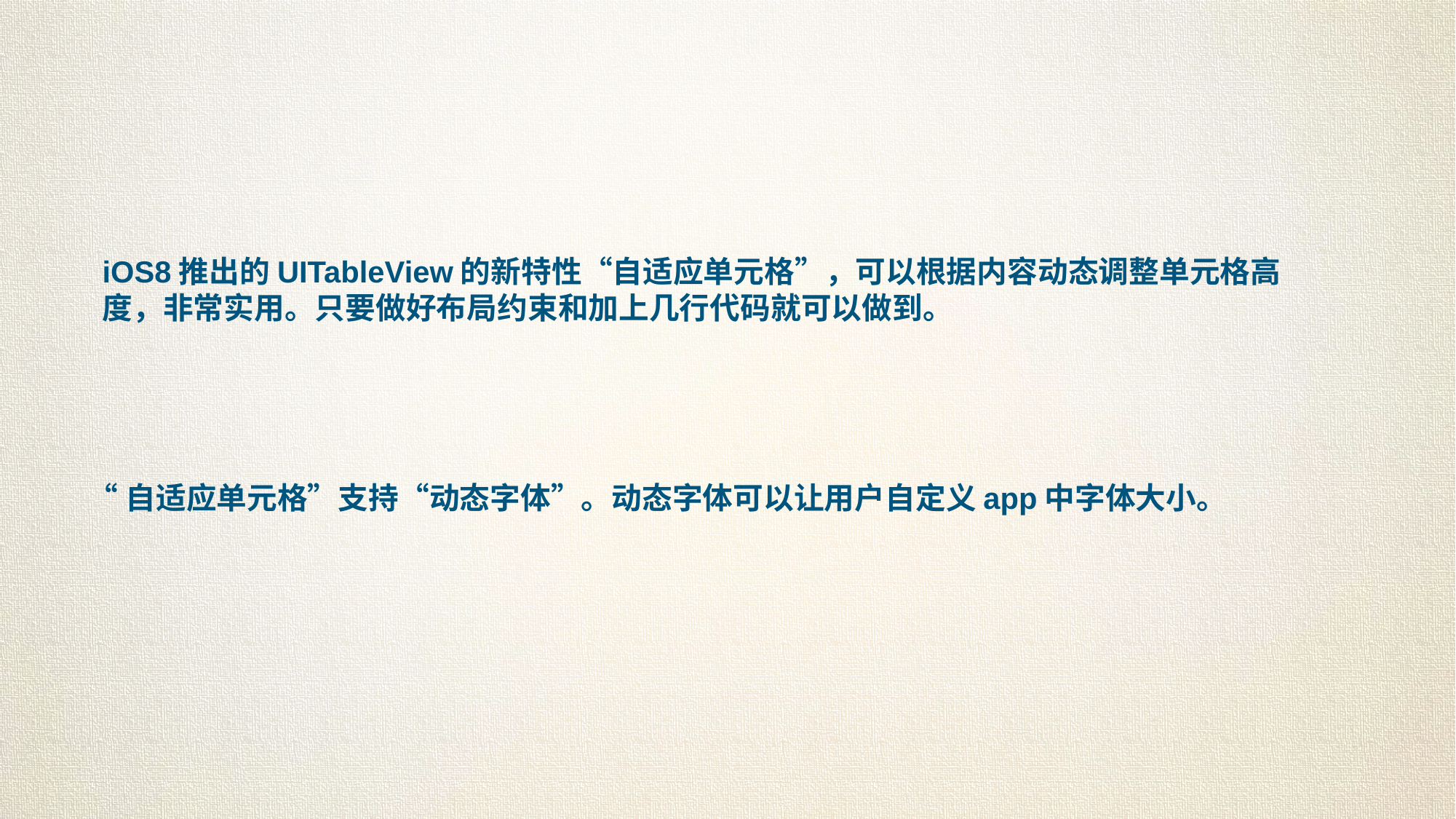

iOS8推出的UITableView的新特性“自适应单元格”，可以根据内容动态调整单元格高度，非常实用。只要做好布局约束和加上几行代码就可以做到。
“自适应单元格”支持“动态字体”。动态字体可以让用户自定义app中字体大小。